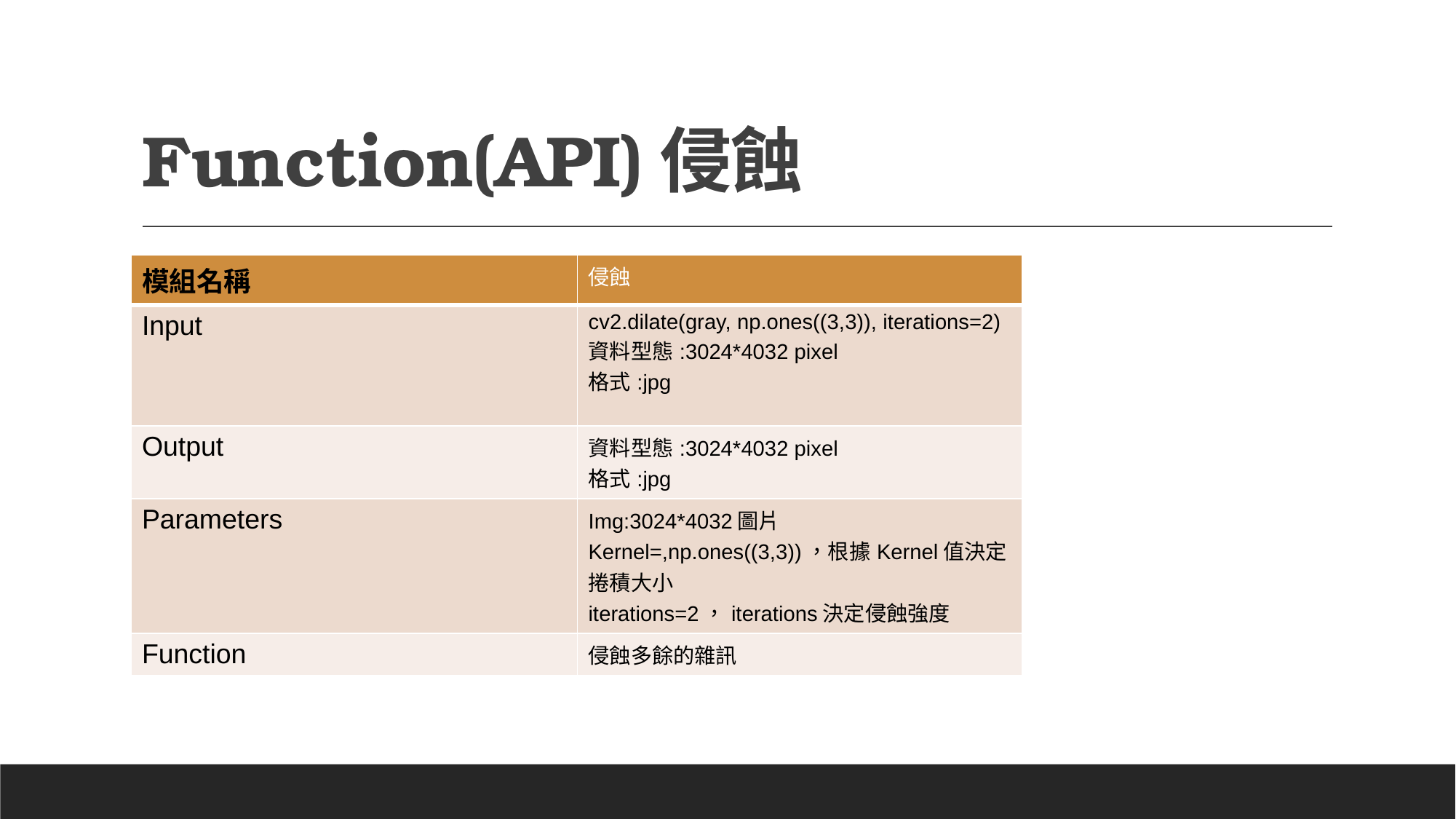

# Function(API)侵蝕
| 模組名稱 | 侵蝕 |
| --- | --- |
| Input | cv2.dilate(gray, np.ones((3,3)), iterations=2) 資料型態:3024\*4032 pixel 格式:jpg |
| Output | 資料型態:3024\*4032 pixel 格式:jpg |
| Parameters | Img:3024\*4032圖片 Kernel=,np.ones((3,3))，根據Kernel值決定捲積大小 iterations=2，iterations決定侵蝕強度 |
| Function | 侵蝕多餘的雜訊 |